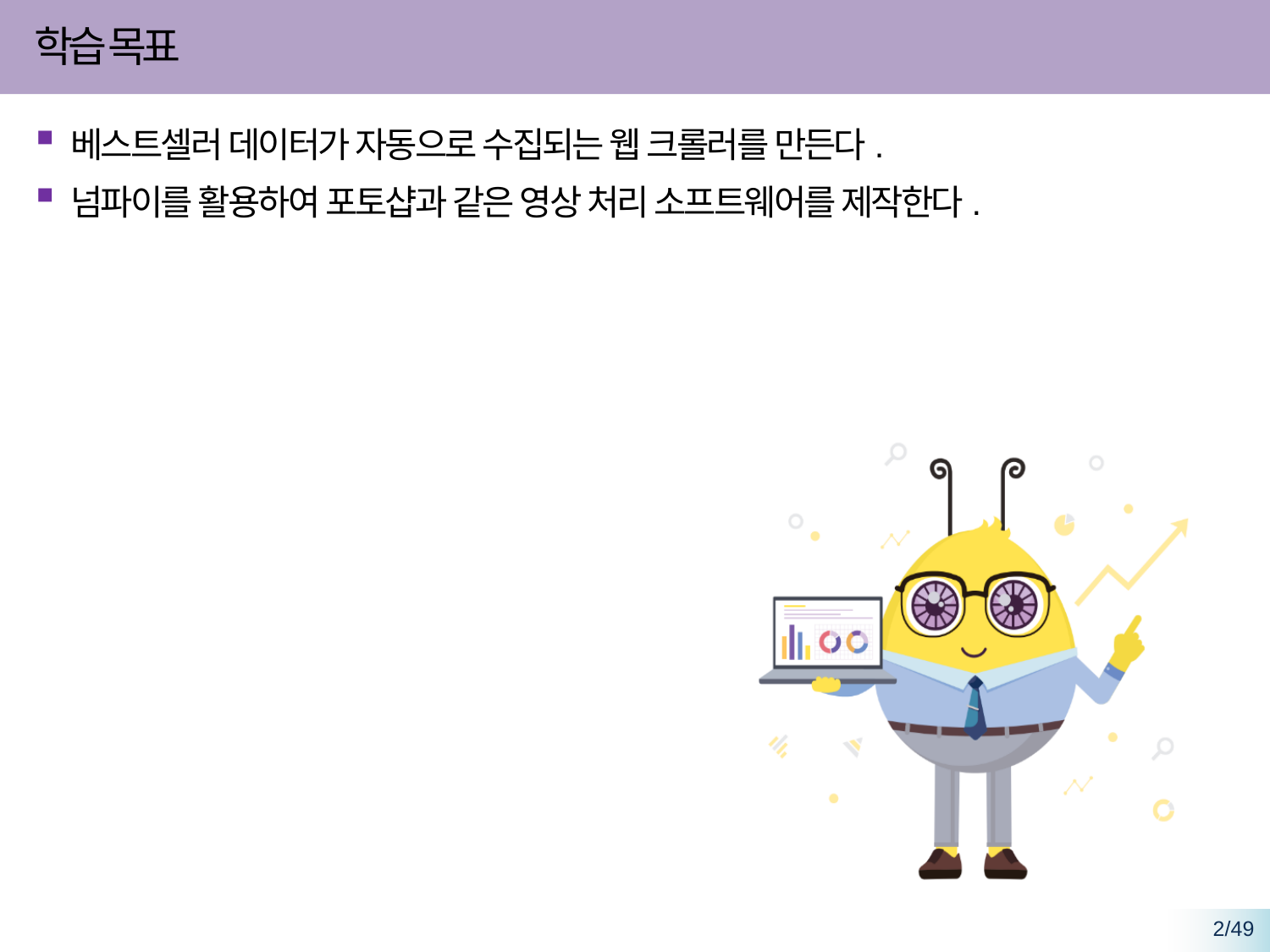

베스트셀러 데이터가 자동으로 수집되는 웹 크롤러를 만든다.
넘파이를 활용하여 포토샵과 같은 영상 처리 소프트웨어를 제작한다.